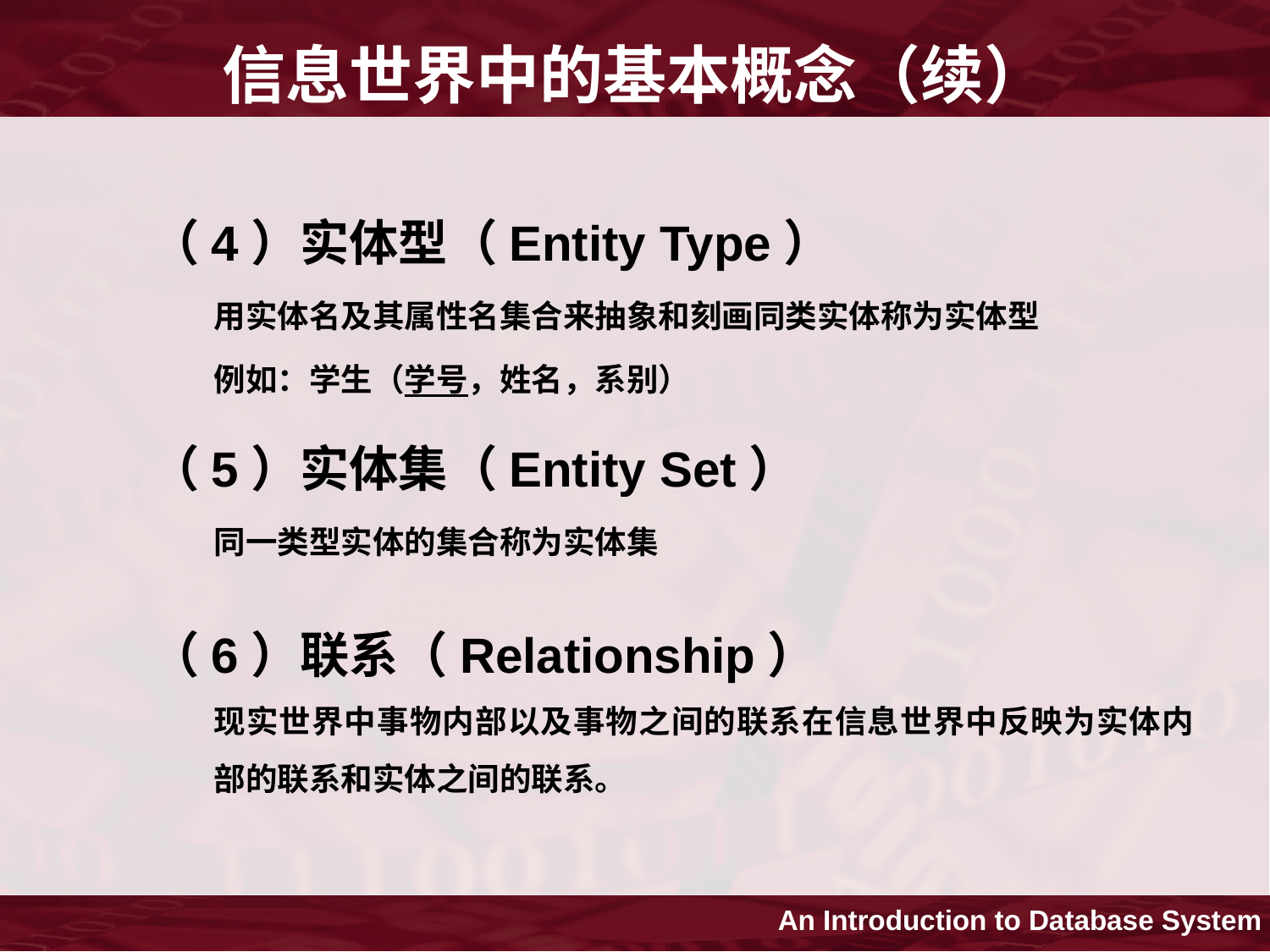

# 信息世界中的基本概念（续）
（4）实体型（Entity Type）
用实体名及其属性名集合来抽象和刻画同类实体称为实体型
例如：学生（学号，姓名，系别）
（5）实体集（Entity Set）
同一类型实体的集合称为实体集
（6）联系（Relationship）
现实世界中事物内部以及事物之间的联系在信息世界中反映为实体内部的联系和实体之间的联系。